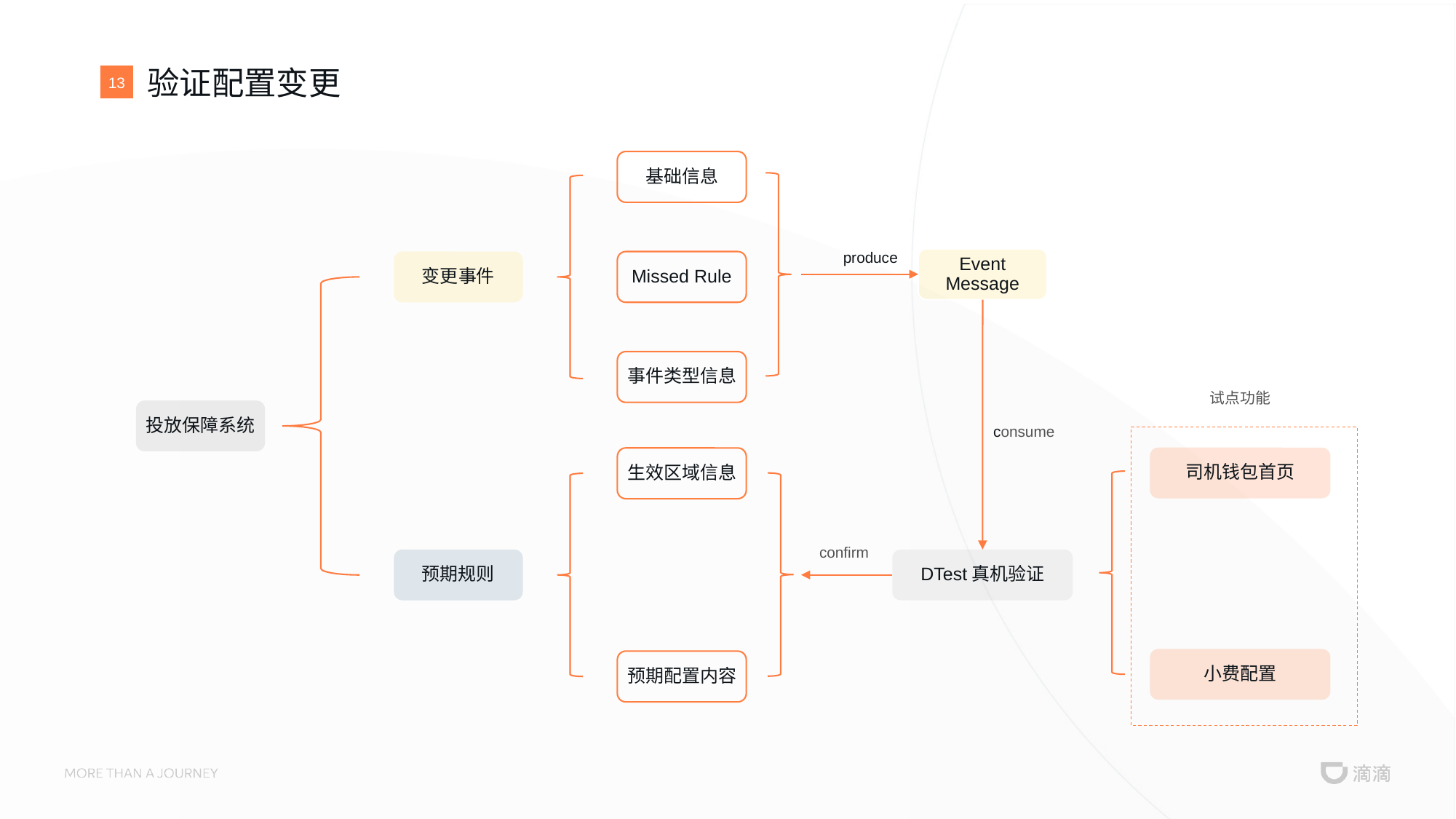

# 验证配置变更
13
基础信息

produce
Event Message
变更事件
Missed Rule

事件类型信息
试点功能
投放保障系统
consume

司机钱包首页
生效区域信息

confirm
预期规则
DTest真机验证
小费配置
预期配置内容